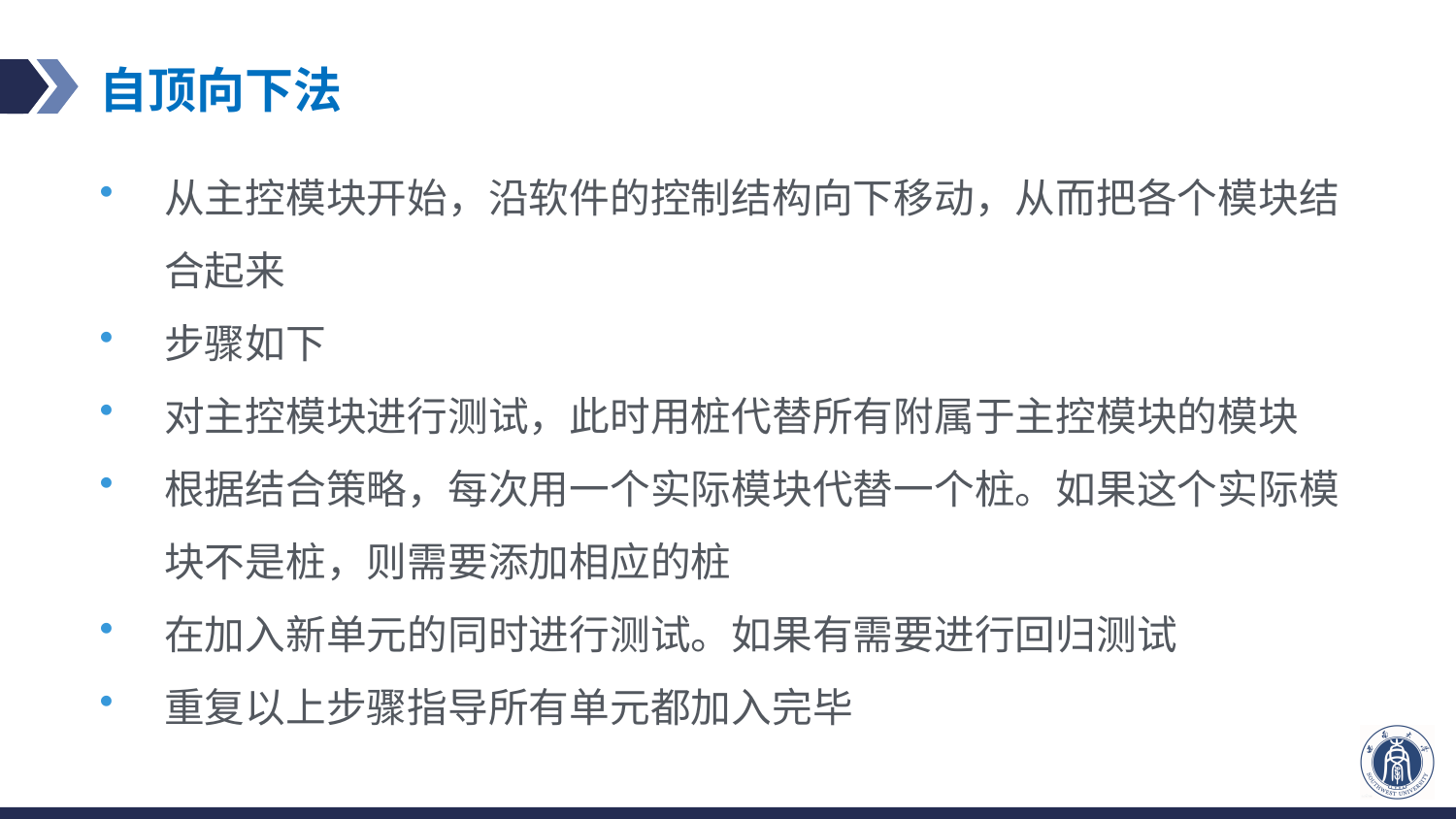

# 自顶向下法
从主控模块开始，沿软件的控制结构向下移动，从而把各个模块结合起来
步骤如下
对主控模块进行测试，此时用桩代替所有附属于主控模块的模块
根据结合策略，每次用一个实际模块代替一个桩。如果这个实际模块不是桩，则需要添加相应的桩
在加入新单元的同时进行测试。如果有需要进行回归测试
重复以上步骤指导所有单元都加入完毕